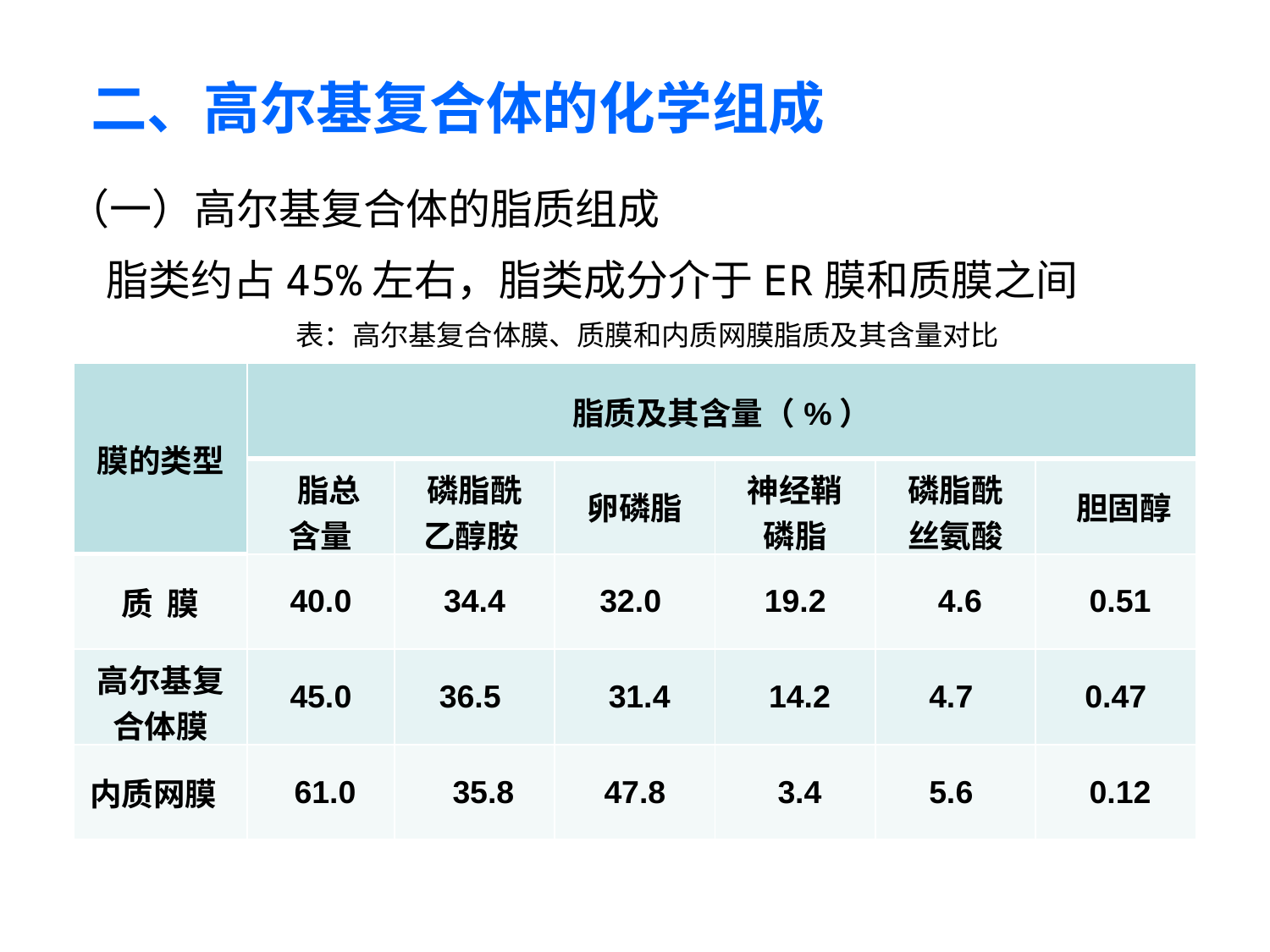

二、高尔基复合体的化学组成
（一）高尔基复合体的脂质组成
   脂类约占45%左右，脂类成分介于ER膜和质膜之间
表：高尔基复合体膜、质膜和内质网膜脂质及其含量对比
| 膜的类型 | 脂质及其含量（%） |  |  |  |  |  |
| --- | --- | --- | --- | --- | --- | --- |
|  | 脂总 含量 | 磷脂酰 乙醇胺 | 卵磷脂 | 神经鞘 磷脂 | 磷脂酰 丝氨酸 | 胆固醇 |
| 质 膜 | 40.0 | 34.4 | 32.0 | 19.2 | 4.6 | 0.51 |
| 高尔基复合体膜 | 45.0 | 36.5 | 31.4 | 14.2 | 4.7 | 0.47 |
| 内质网膜 | 61.0 | 35.8 | 47.8 | 3.4 | 5.6 | 0.12 |